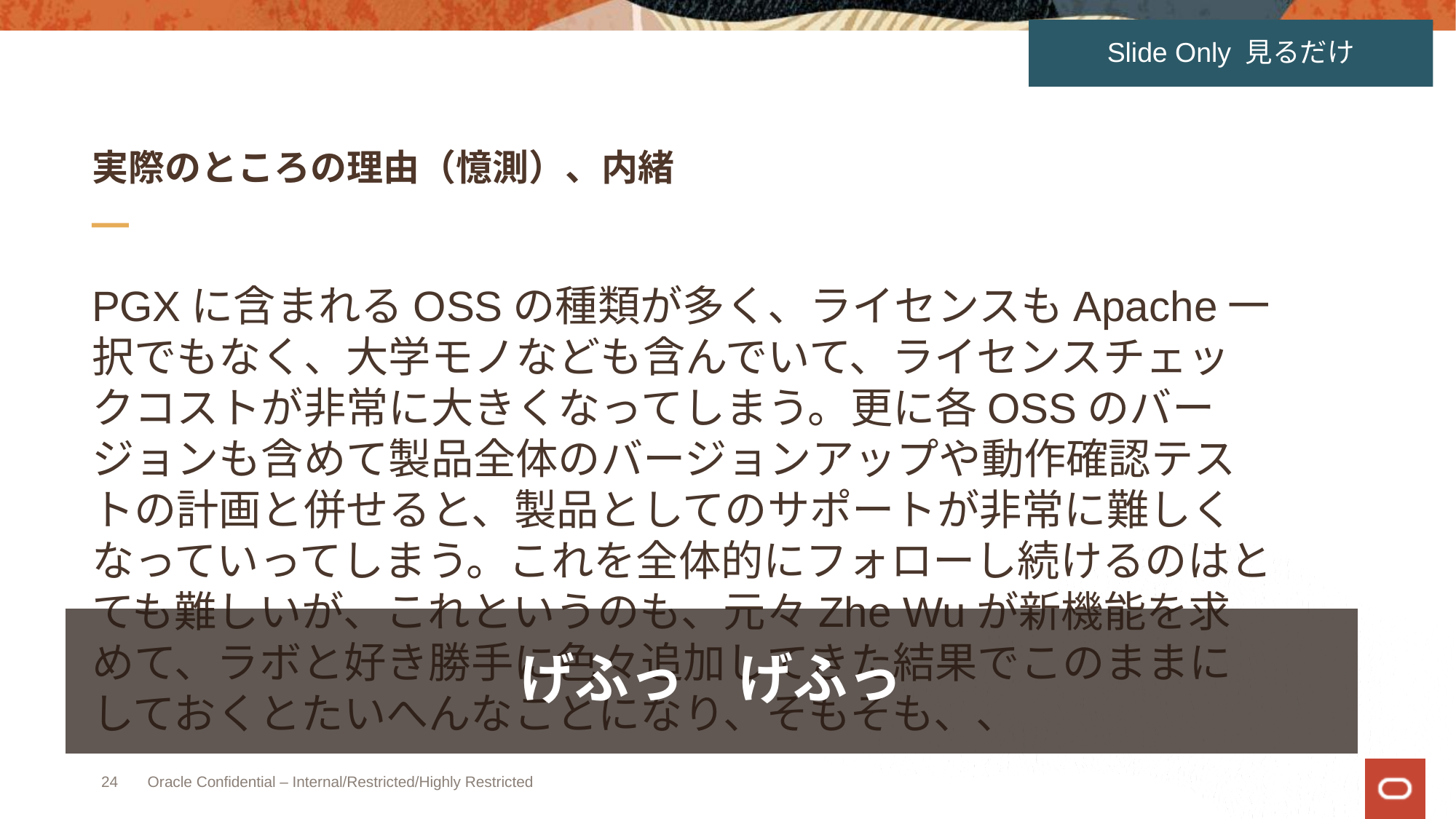

Slide Only 見るだけ
# 実際のところの理由（憶測）、内緒
PGXに含まれるOSSの種類が多く、ライセンスもApache一択でもなく、大学モノなども含んでいて、ライセンスチェックコストが非常に大きくなってしまう。更に各OSSのバージョンも含めて製品全体のバージョンアップや動作確認テストの計画と併せると、製品としてのサポートが非常に難しくなっていってしまう。これを全体的にフォローし続けるのはとても難しいが、これというのも、元々Zhe Wuが新機能を求めて、ラボと好き勝手に色々追加してきた結果でこのままにしておくとたいへんなことになり、そもそも、、
げふっ　げふっ
24
Oracle Confidential – Internal/Restricted/Highly Restricted